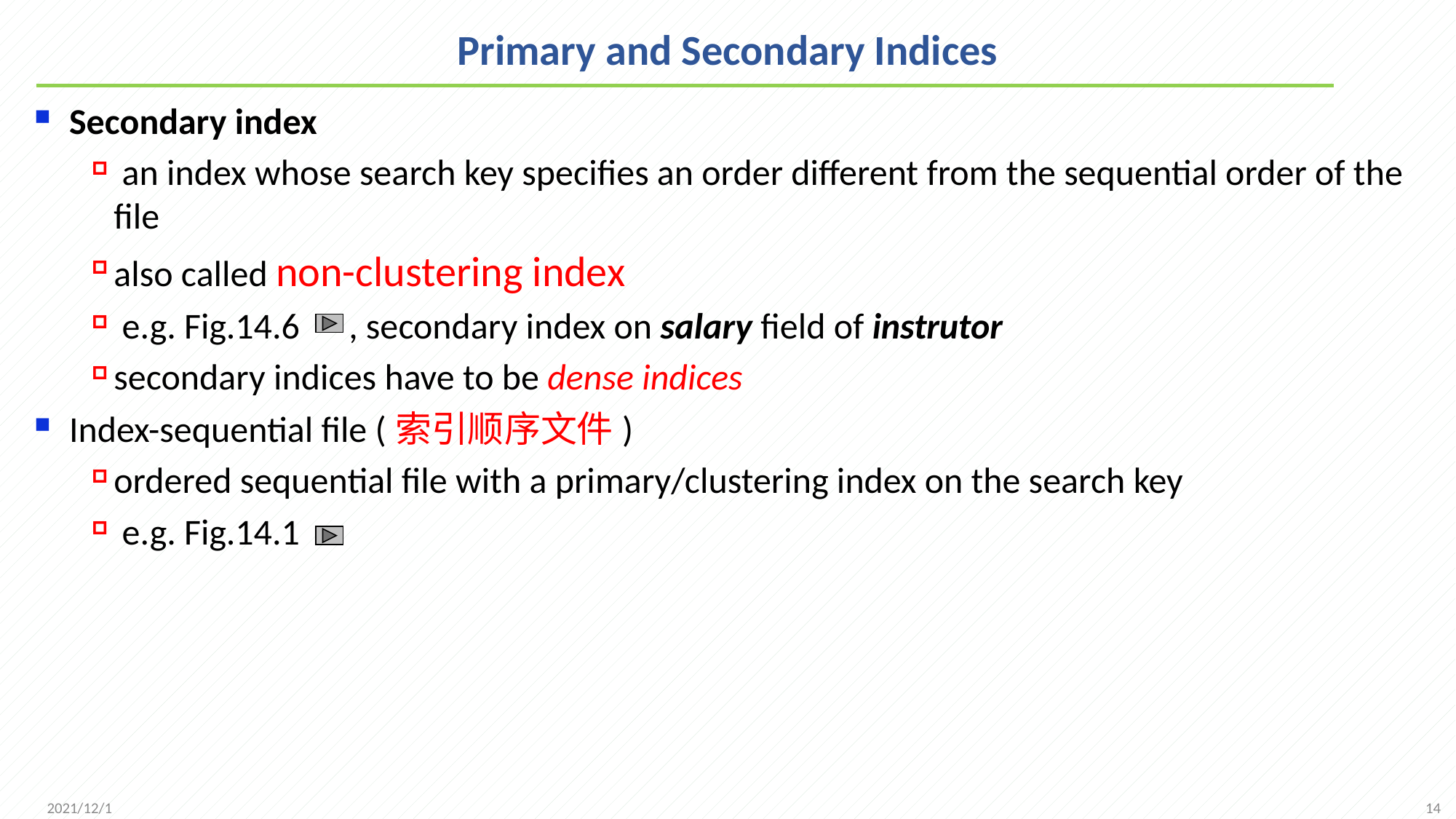

# Primary and Secondary Indices
Secondary index
 an index whose search key specifies an order different from the sequential order of the file
also called non-clustering index
 e.g. Fig.14.6      , secondary index on salary field of instrutor
secondary indices have to be dense indices
Index-sequential file (索引顺序文件)
ordered sequential file with a primary/clustering index on the search key
 e.g. Fig.14.1

14
2021/12/1